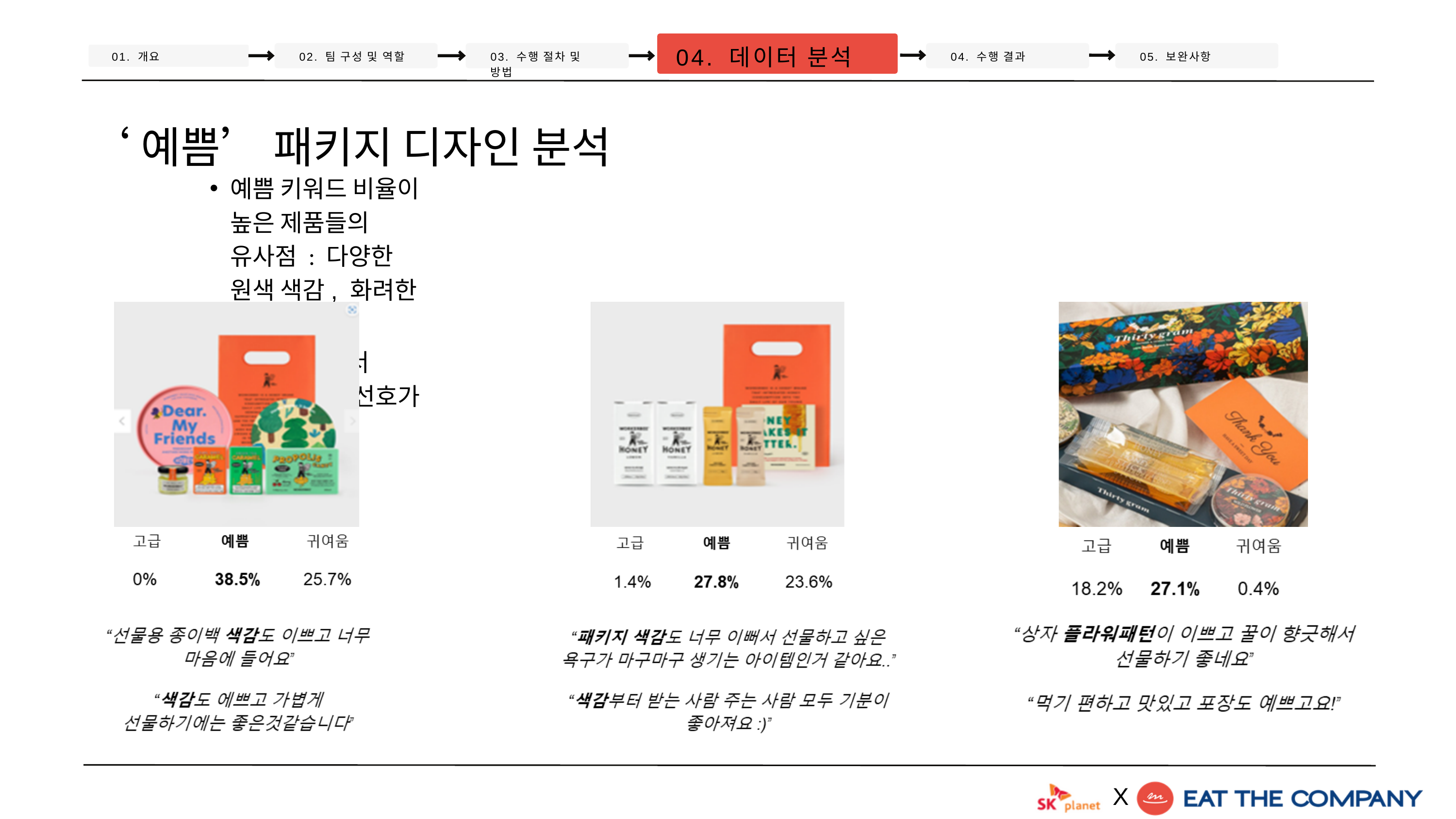

04. 데이터 분석

01. 개요

02. 팀 구성 및 역할

03. 수행 절차 및 방법

04. 수행 결과

05. 보완사항

‘예쁨’ 패키지 디자인 분석

예쁨 키워드 비율이 높은 제품들의 유사점 : 다양한 원색 색감, 화려한 패턴

실제 리뷰에서 색감에 대한 선호가 높았음.

X